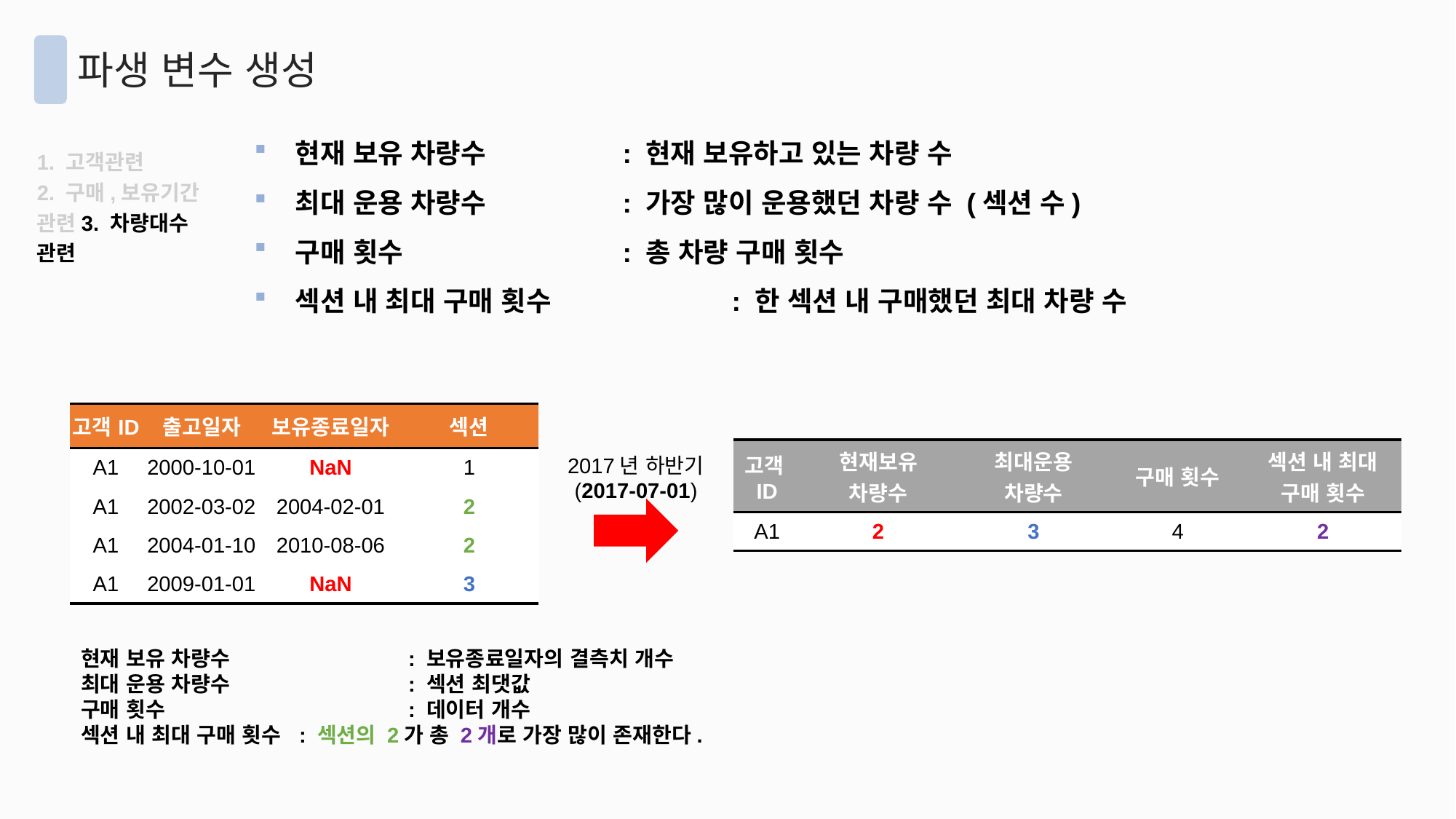

파생 변수 생성

현재 보유 차량수		: 현재 보유하고 있는 차량 수
최대 운용 차량수		: 가장 많이 운용했던 차량 수 (섹션 수)
구매 횟수			: 총 차량 구매 횟수
섹션 내 최대 구매 횟수		: 한 섹션 내 구매했던 최대 차량 수
1. 고객관련
2. 구매,보유기간 관련3. 차량대수 관련
| 고객ID | 출고일자 | 보유종료일자 | 섹션 |
| --- | --- | --- | --- |
| A1 | 2000-10-01 | NaN | 1 |
| A1 | 2002-03-02 | 2004-02-01 | 2 |
| A1 | 2004-01-10 | 2010-08-06 | 2 |
| A1 | 2009-01-01 | NaN | 3 |
| 고객ID | 현재보유 차량수 | 최대운용 차량수 | 구매 횟수 | 섹션 내 최대 구매 횟수 |
| --- | --- | --- | --- | --- |
| A1 | 2 | 3 | 4 | 2 |
2017년 하반기
(2017-07-01)

현재 보유 차량수		: 보유종료일자의 결측치 개수
최대 운용 차량수		: 섹션 최댓값
구매 횟수			: 데이터 개수
섹션 내 최대 구매 횟수	: 섹션의 2가 총 2개로 가장 많이 존재한다.